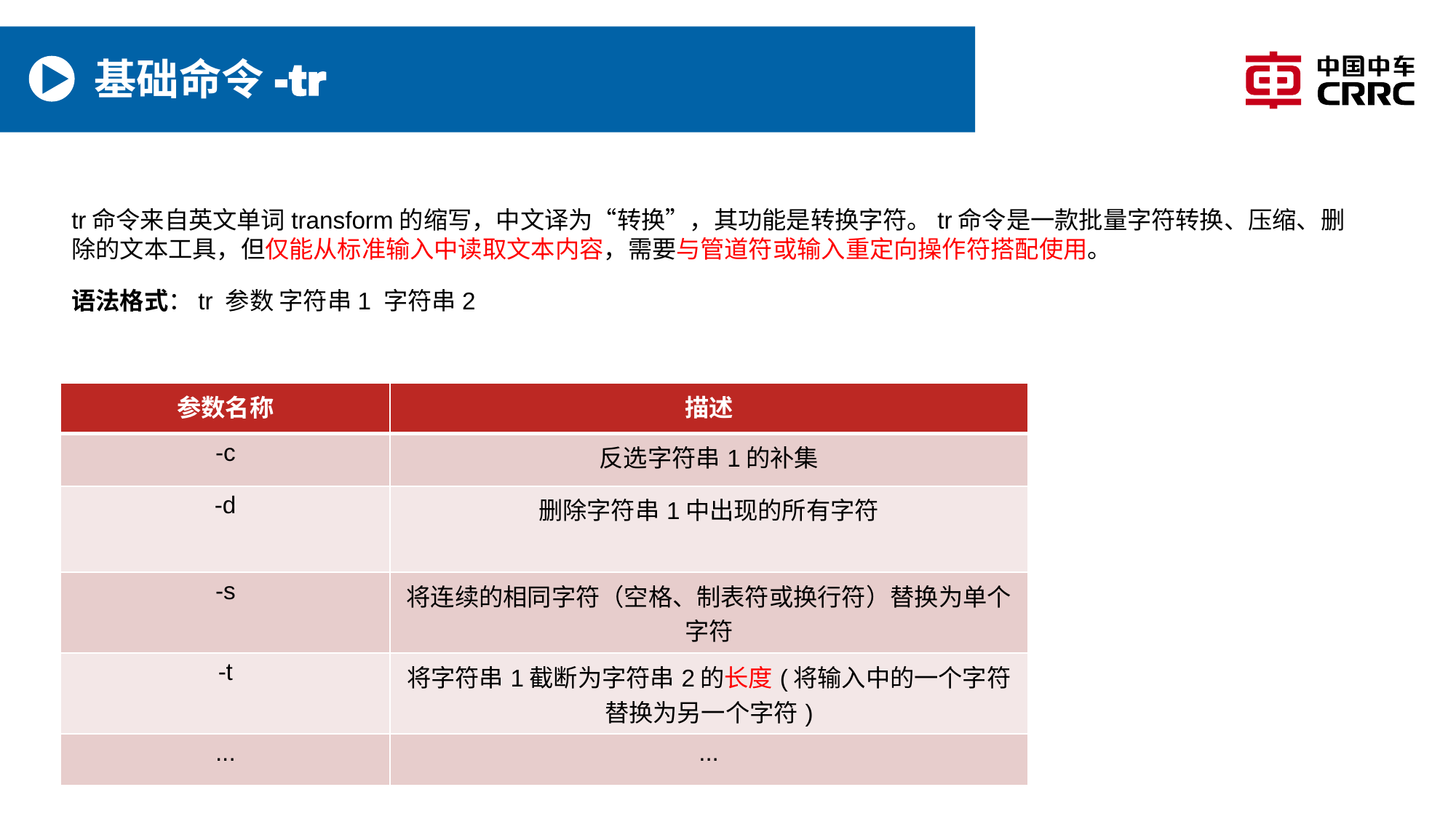

# 基础命令-tr
tr命令来自英文单词transform的缩写，中文译为“转换”，其功能是转换字符。tr命令是一款批量字符转换、压缩、删除的文本工具，但仅能从标准输入中读取文本内容，需要与管道符或输入重定向操作符搭配使用。
语法格式：tr 参数 字符串1 字符串2

| 参数名称 | 描述 |
| --- | --- |
| -c | 反选字符串1的补集 |
| -d | 删除字符串1中出现的所有字符 |
| -s | 将连续的相同字符（空格、制表符或换行符）替换为单个字符 |
| -t | 将字符串1截断为字符串2的长度(将输入中的一个字符替换为另一个字符) |
| ... | ... |
23